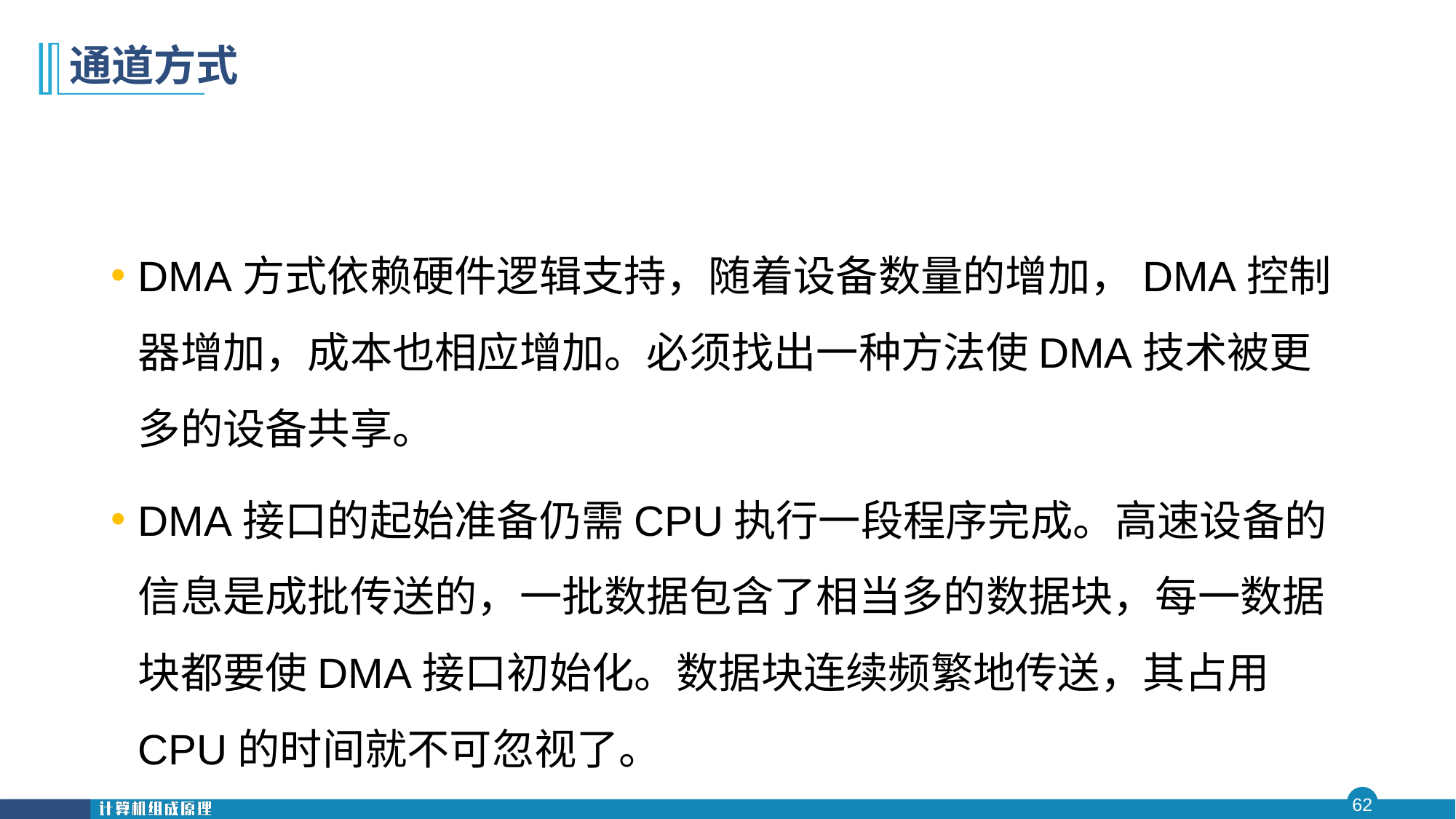

# 通道方式
DMA方式依赖硬件逻辑支持，随着设备数量的增加，DMA控制器增加，成本也相应增加。必须找出一种方法使DMA技术被更多的设备共享。
DMA接口的起始准备仍需CPU执行一段程序完成。高速设备的信息是成批传送的，一批数据包含了相当多的数据块，每一数据块都要使DMA接口初始化。数据块连续频繁地传送，其占用CPU的时间就不可忽视了。